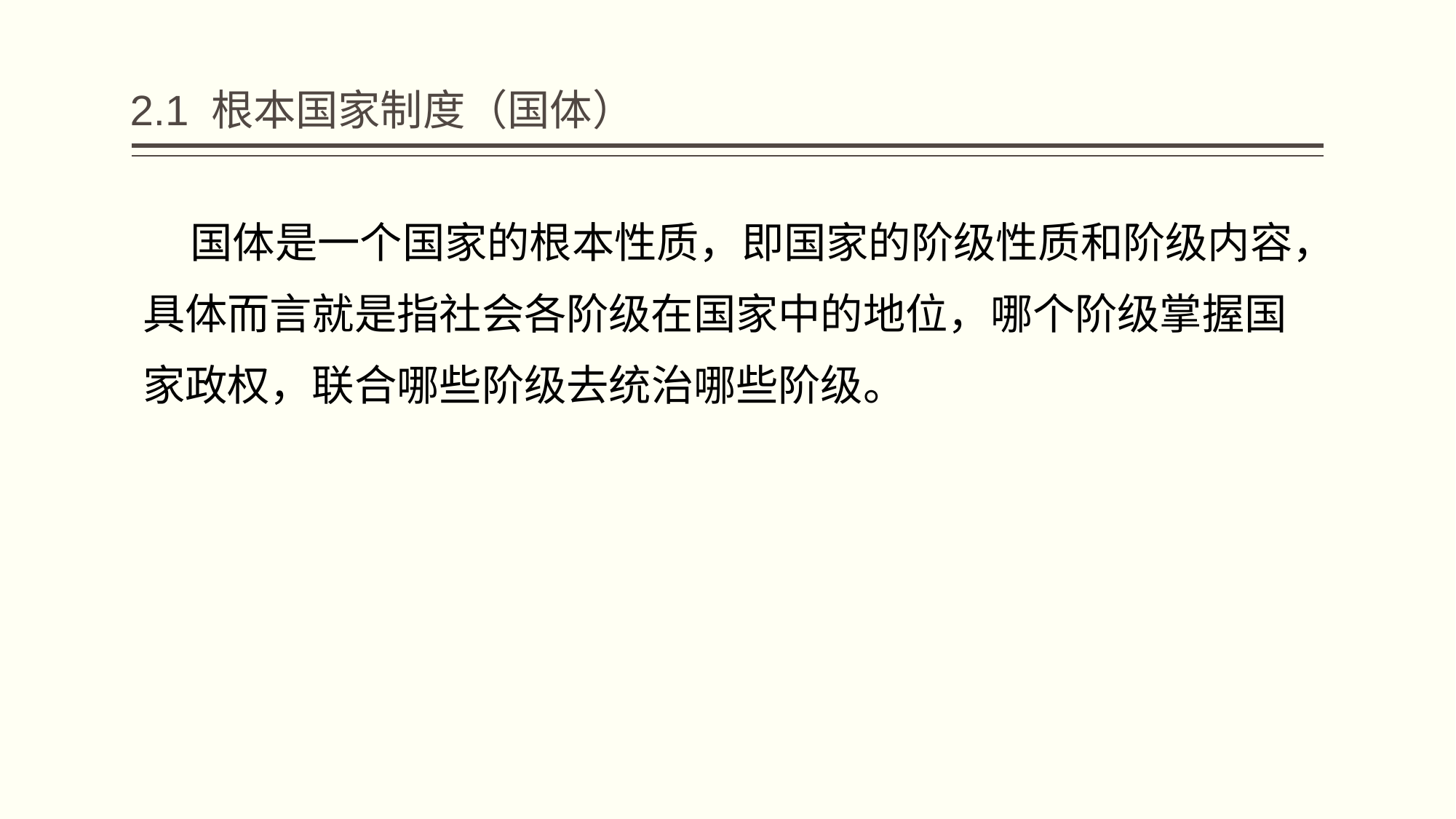

2.1 根本国家制度（国体）
    国体是一个国家的根本性质，即国家的阶级性质和阶级内容，具体而言就是指社会各阶级在国家中的地位，哪个阶级掌握国家政权，联合哪些阶级去统治哪些阶级。